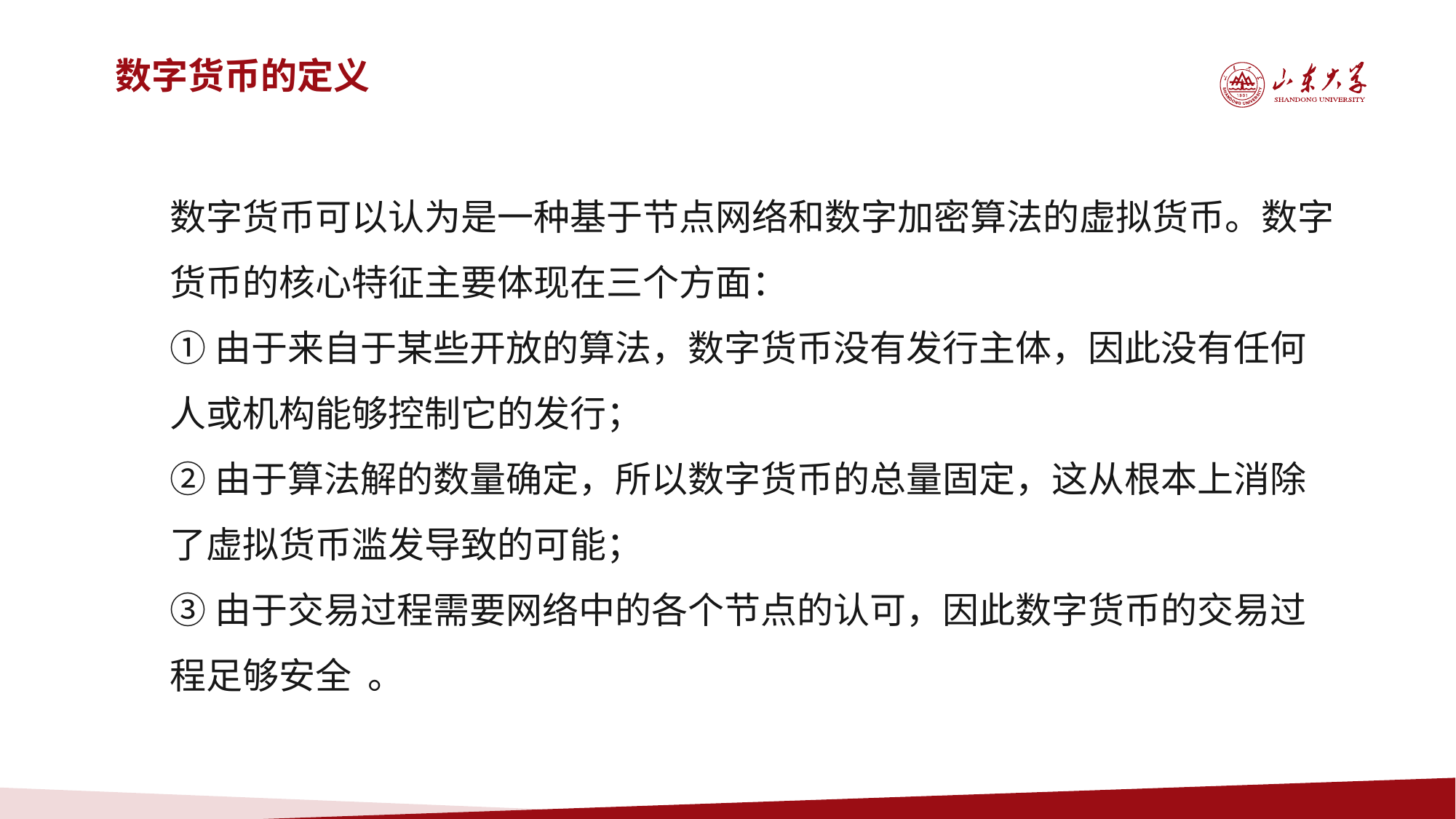

数字货币的定义
数字货币可以认为是一种基于节点网络和数字加密算法的虚拟货币。数字货币的核心特征主要体现在三个方面：
①由于来自于某些开放的算法，数字货币没有发行主体，因此没有任何人或机构能够控制它的发行；
②由于算法解的数量确定，所以数字货币的总量固定，这从根本上消除了虚拟货币滥发导致的可能；
③由于交易过程需要网络中的各个节点的认可，因此数字货币的交易过程足够安全  。